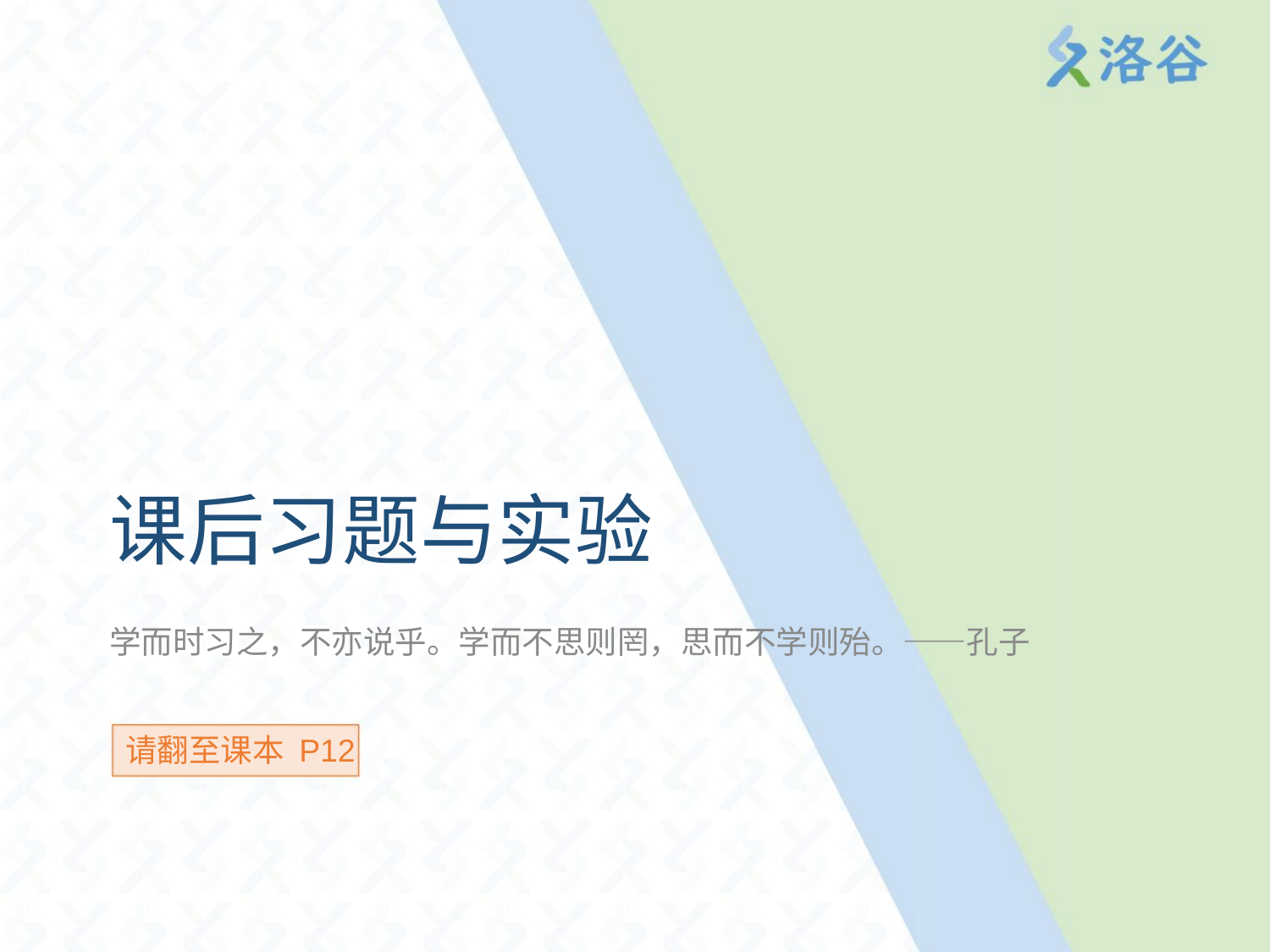

课后习题与实验
学而时习之，不亦说乎。学而不思则罔，思而不学则殆。——孔子
请翻至课本 P12